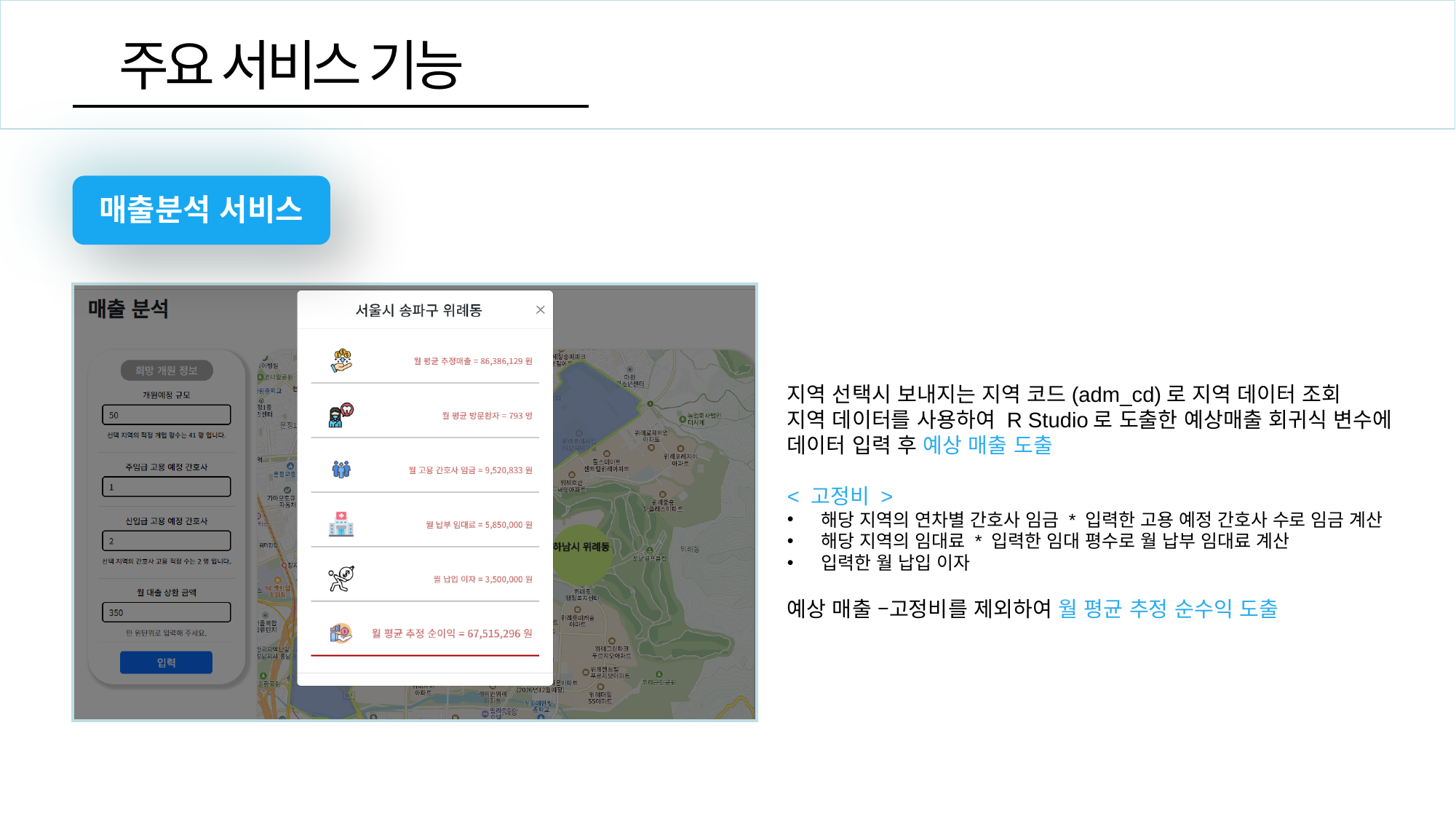

주요 서비스 기능

매출분석 서비스

지역 선택시 보내지는 지역 코드(adm_cd)로 지역 데이터 조회
지역 데이터를 사용하여 R Studio로 도출한 예상매출 회귀식 변수에
데이터 입력 후 예상 매출 도출

< 고정비 >
해당 지역의 연차별 간호사 임금 * 입력한 고용 예정 간호사 수로 임금 계산
해당 지역의 임대료 * 입력한 임대 평수로 월 납부 임대료 계산
입력한 월 납입 이자

예상 매출 –고정비를 제외하여 월 평균 추정 순수익 도출